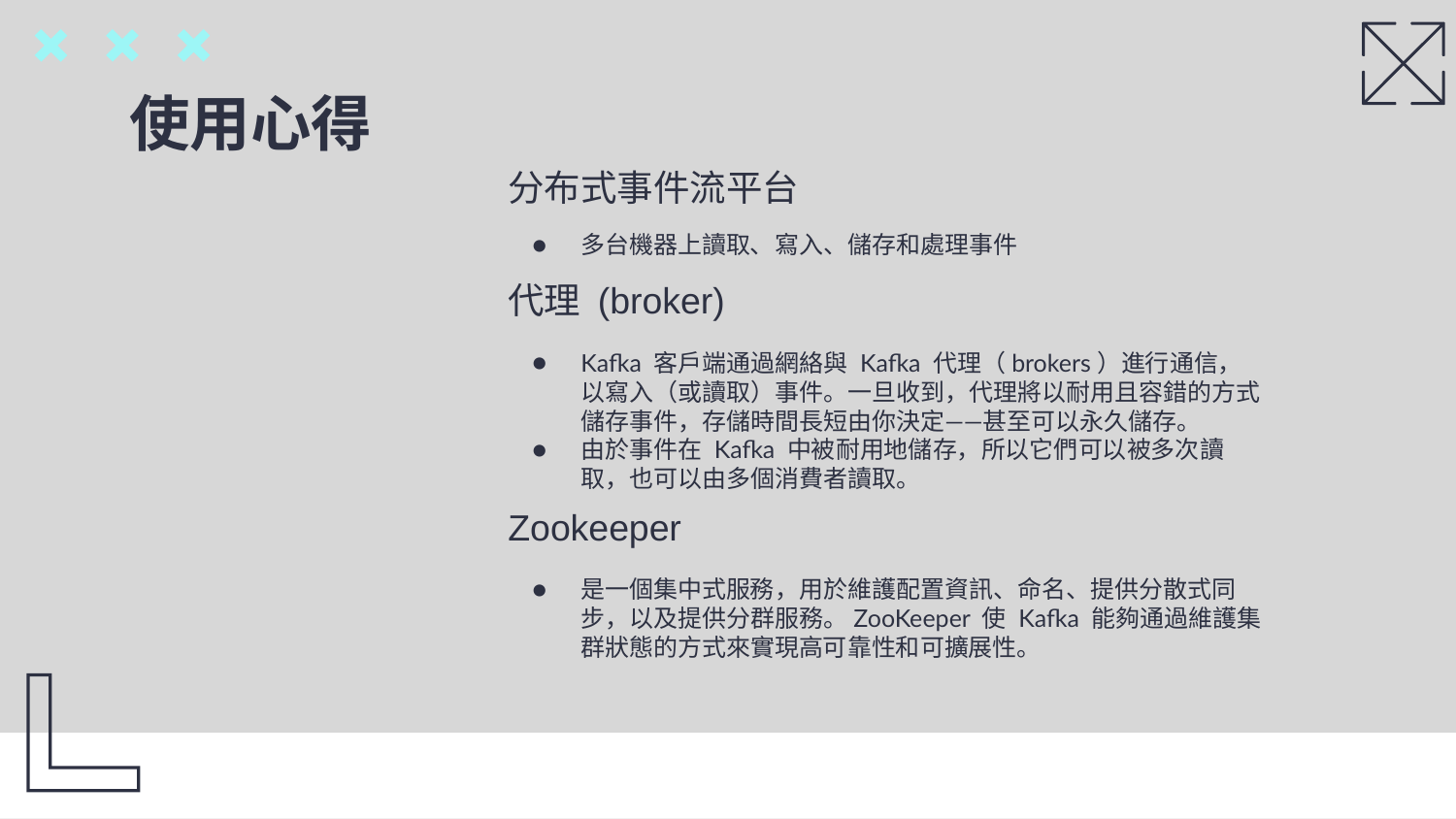

# 使用心得
分布式事件流平台

多台機器上讀取、寫入、儲存和處理事件
代理 (broker)
Kafka 客戶端通過網絡與 Kafka 代理（brokers）進行通信，以寫入（或讀取）事件。一旦收到，代理將以耐用且容錯的方式儲存事件，存儲時間長短由你決定——甚至可以永久儲存。
由於事件在 Kafka 中被耐用地儲存，所以它們可以被多次讀取，也可以由多個消費者讀取。

Zookeeper

是一個集中式服務，用於維護配置資訊、命名、提供分散式同步，以及提供分群服務。ZooKeeper 使 Kafka 能夠通過維護集群狀態的方式來實現高可靠性和可擴展性。